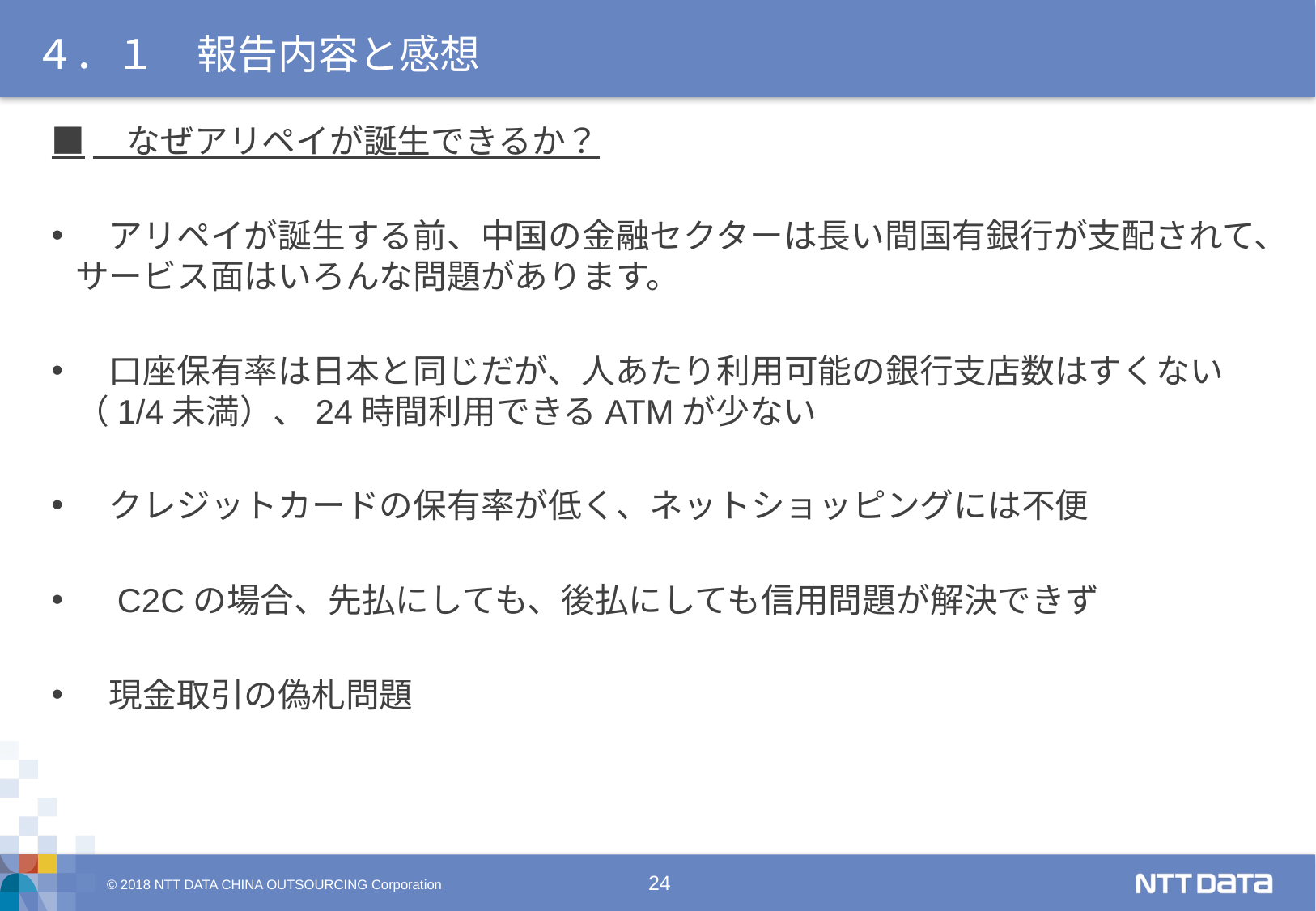

# ４．１　報告内容と感想
■　なぜアリペイが誕生できるか？

　アリペイが誕生する前、中国の金融セクターは長い間国有銀行が支配されて、サービス面はいろんな問題があります。

　口座保有率は日本と同じだが、人あたり利用可能の銀行支店数はすくない（1/4未満）、24時間利用できるATMが少ない

　クレジットカードの保有率が低く、ネットショッピングには不便

　C2Cの場合、先払にしても、後払にしても信用問題が解決できず

　現金取引の偽札問題